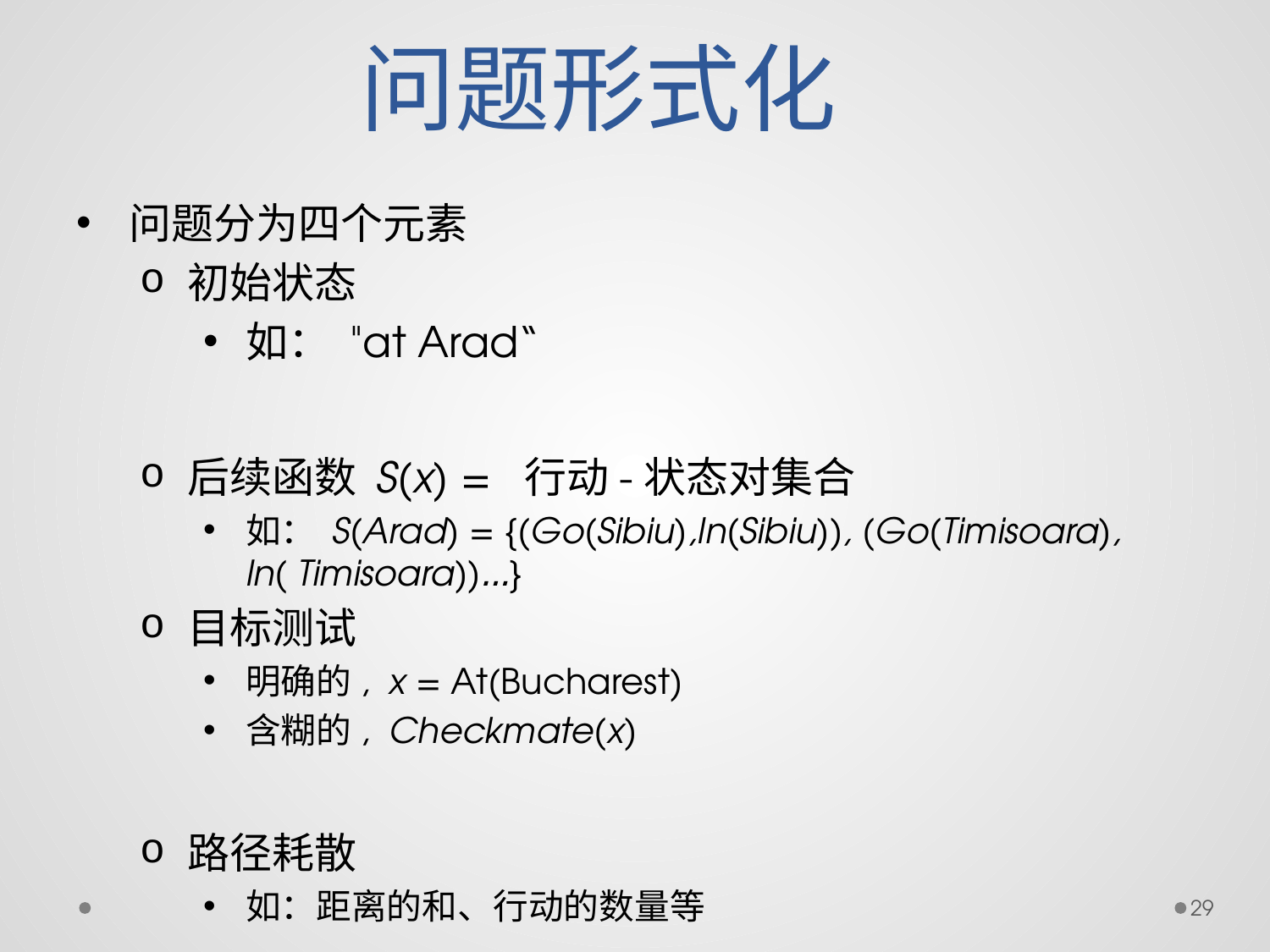

# 问题形式化
问题分为四个元素
初始状态
如： "at Arad“

后续函数 S(x) =  行动-状态对集合
如： S(Arad) = {(Go(Sibiu),In(Sibiu)), (Go(Timisoara),  In( Timisoara))…}
目标测试
明确的,  x = At(Bucharest)
含糊的,  Checkmate(x)

路径耗散
如：距离的和、行动的数量等
29